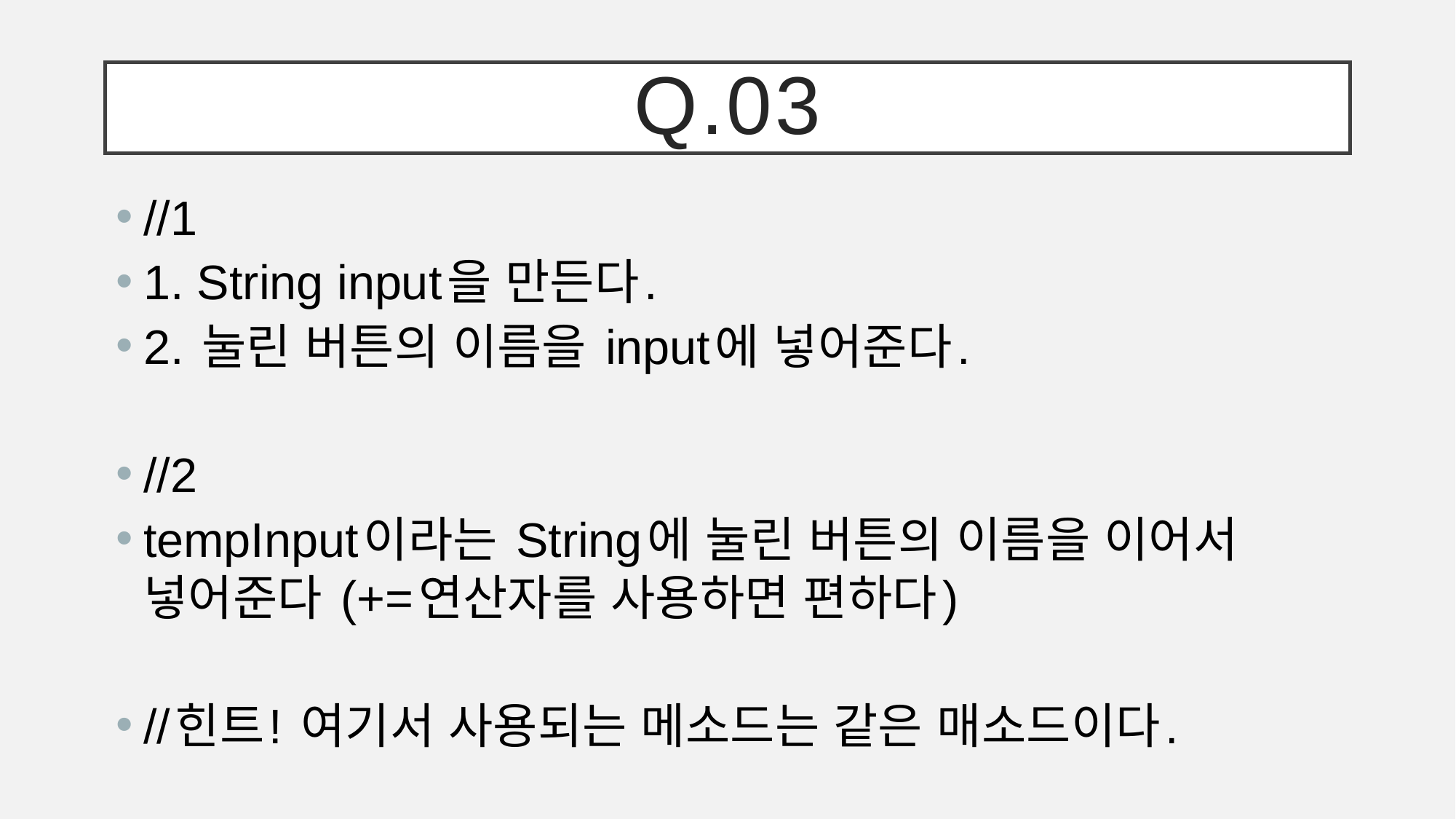

# Q.03
//1
1. String input을 만든다.
2. 눌린 버튼의 이름을 input에 넣어준다.

//2
tempInput이라는 String에 눌린 버튼의 이름을 이어서 넣어준다 (+=연산자를 사용하면 편하다)

//힌트! 여기서 사용되는 메소드는 같은 매소드이다.